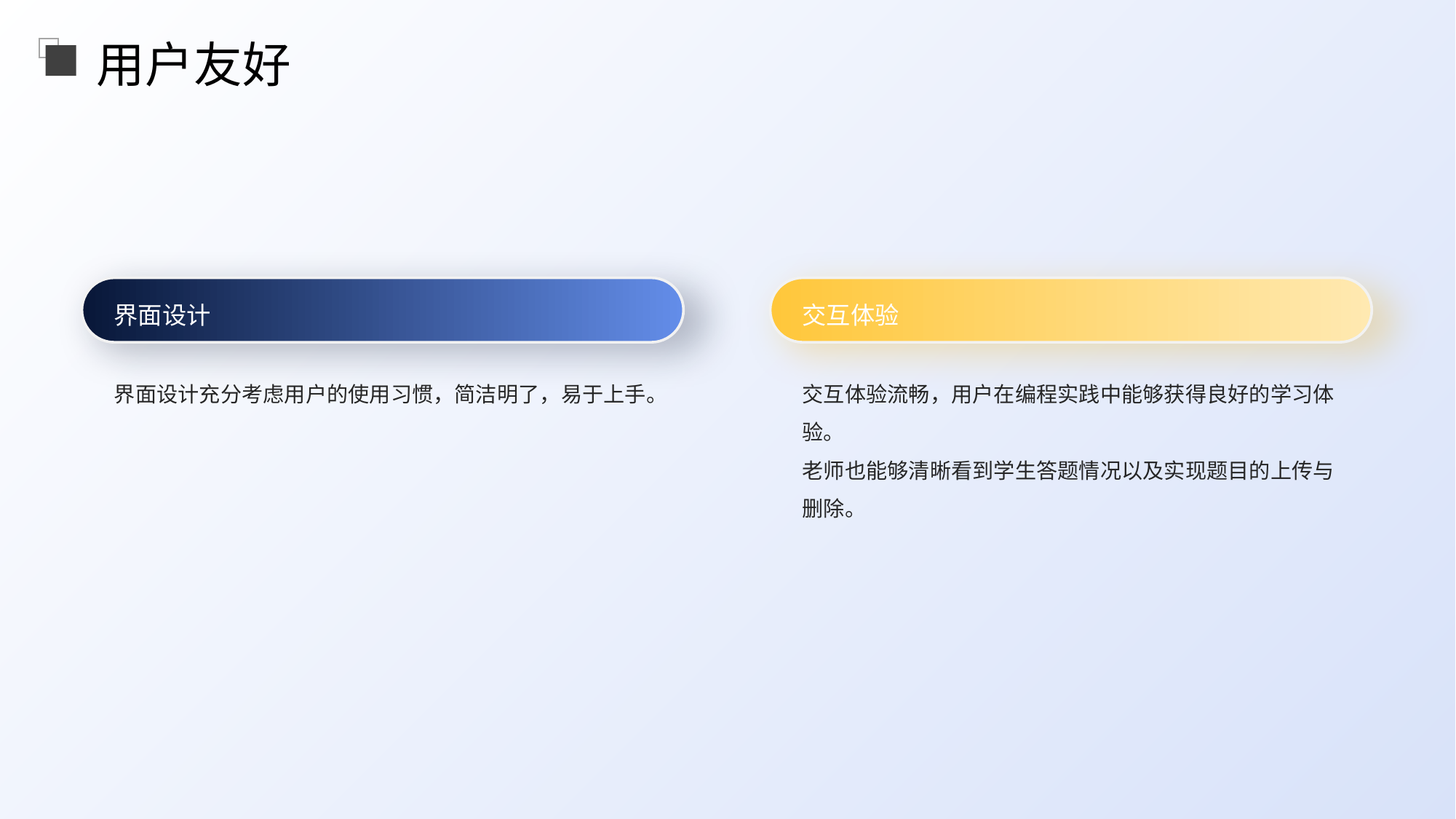

用户友好

界面设计
交互体验
界面设计充分考虑用户的使用习惯，简洁明了，易于上手。
交互体验流畅，用户在编程实践中能够获得良好的学习体验。
老师也能够清晰看到学生答题情况以及实现题目的上传与删除。